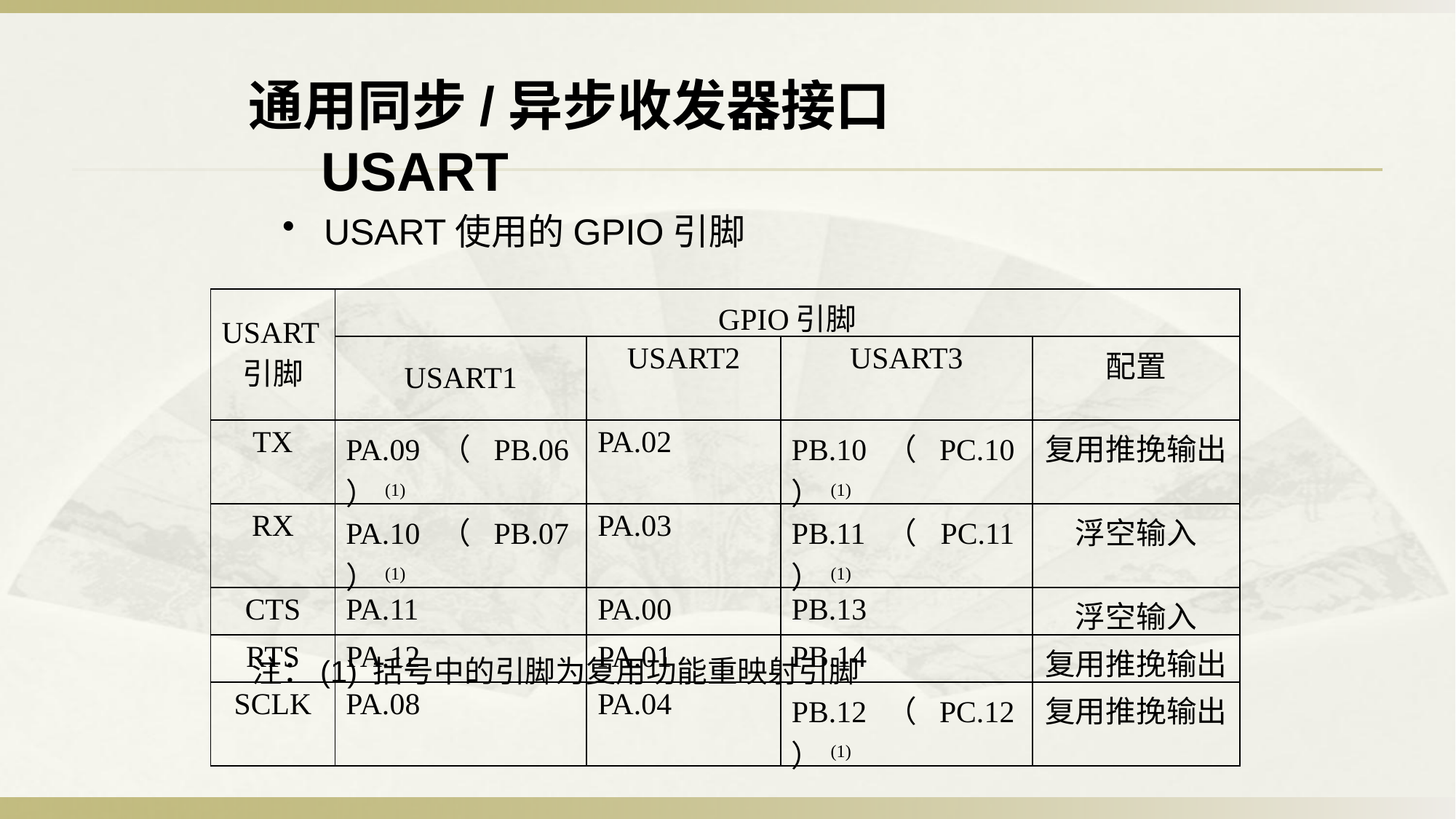

通用同步/异步收发器接口USART
USART使用的GPIO引脚
| USART引脚 | GPIO引脚 |  |  |  |
| --- | --- | --- | --- | --- |
|  | USART1 | USART2 | USART3 | 配置 |
| TX | PA.09（PB.06）(1) | PA.02 | PB.10（PC.10）(1) | 复用推挽输出 |
| RX | PA.10（PB.07）(1) | PA.03 | PB.11（PC.11）(1) | 浮空输入 |
| CTS | PA.11 | PA.00 | PB.13 | 浮空输入 |
| RTS | PA.12 | PA.01 | PB.14 | 复用推挽输出 |
| SCLK | PA.08 | PA.04 | PB.12（PC.12）(1) | 复用推挽输出 |
注：(1) 括号中的引脚为复用功能重映射引脚